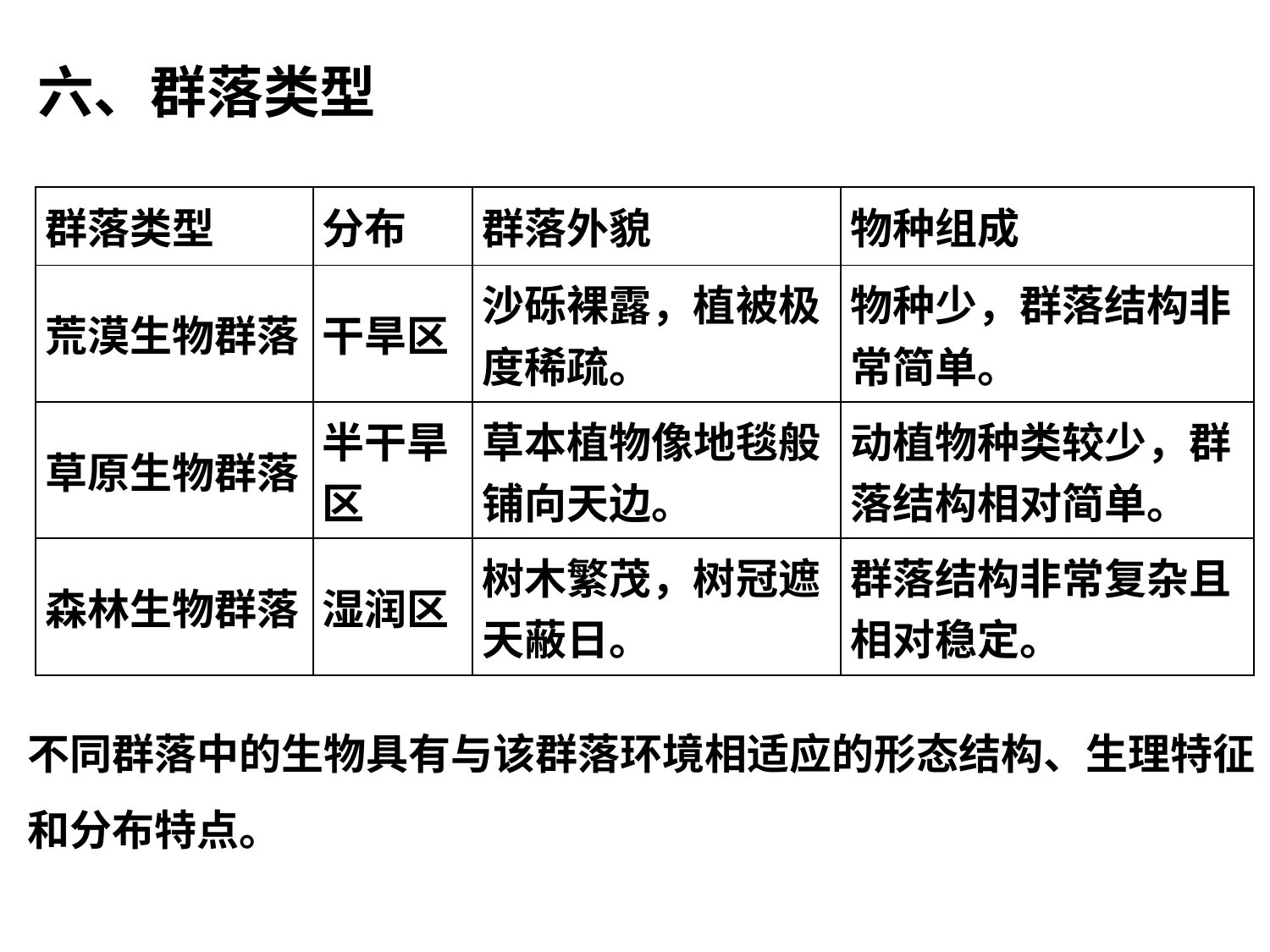

六、群落类型
| 群落类型 | 分布 | 群落外貌 | 物种组成 |
| --- | --- | --- | --- |
| 荒漠生物群落 | 干旱区 | 沙砾裸露，植被极度稀疏。 | 物种少，群落结构非常简单。 |
| 草原生物群落 | 半干旱区 | 草本植物像地毯般铺向天边。 | 动植物种类较少，群落结构相对简单。 |
| 森林生物群落 | 湿润区 | 树木繁茂，树冠遮天蔽日。 | 群落结构非常复杂且相对稳定。 |
不同群落中的生物具有与该群落环境相适应的形态结构、生理特征和分布特点。